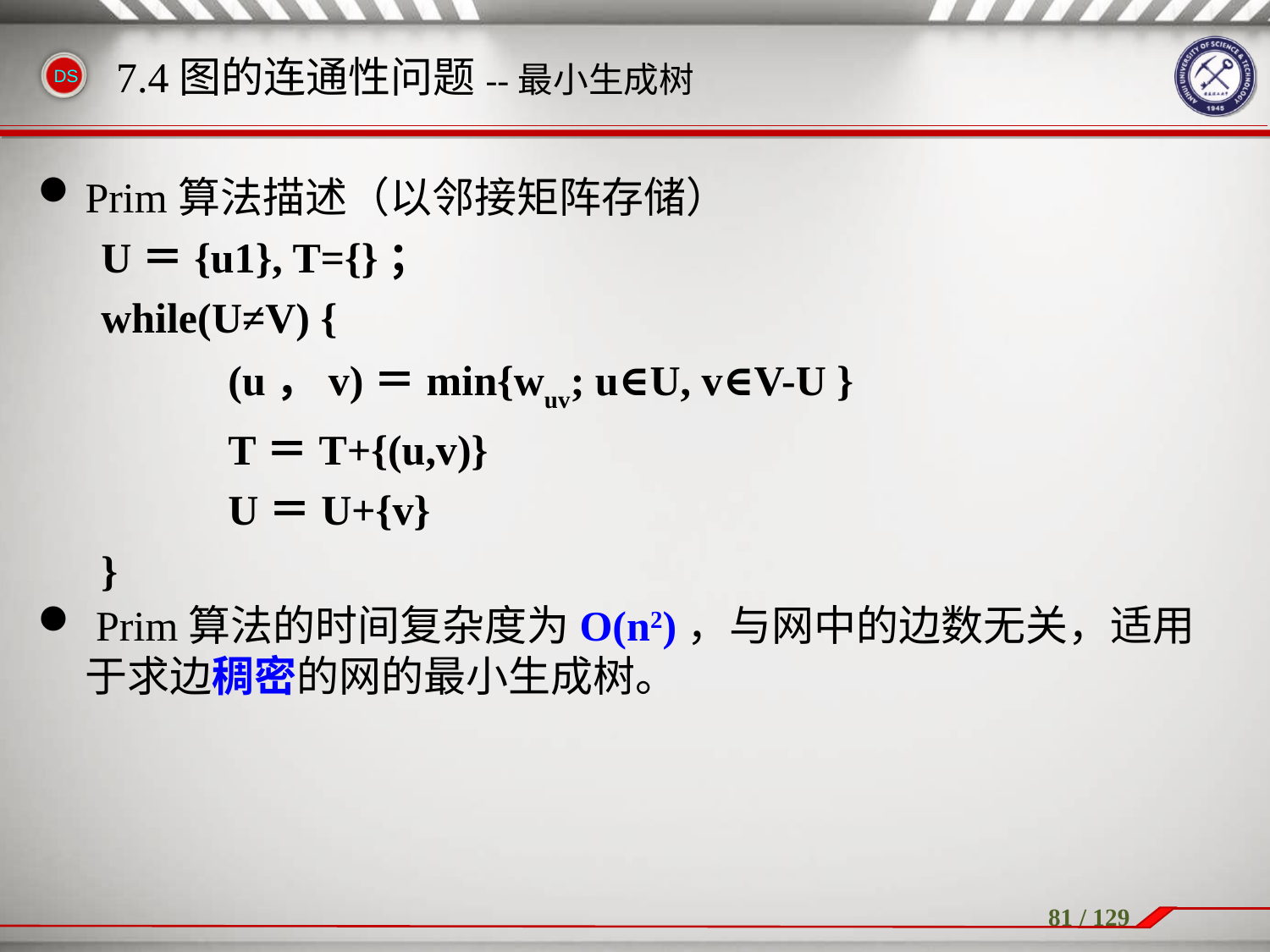

Prim算法描述（以邻接矩阵存储）
U＝{u1}, T={}；
while(U≠V) {
	(u，v)＝min{wuv; u∈U, v∈V-U }
	T＝T+{(u,v)}
	U＝U+{v}
}
 Prim算法的时间复杂度为O(n2)，与网中的边数无关，适用于求边稠密的网的最小生成树。
7.4图的连通性问题--最小生成树